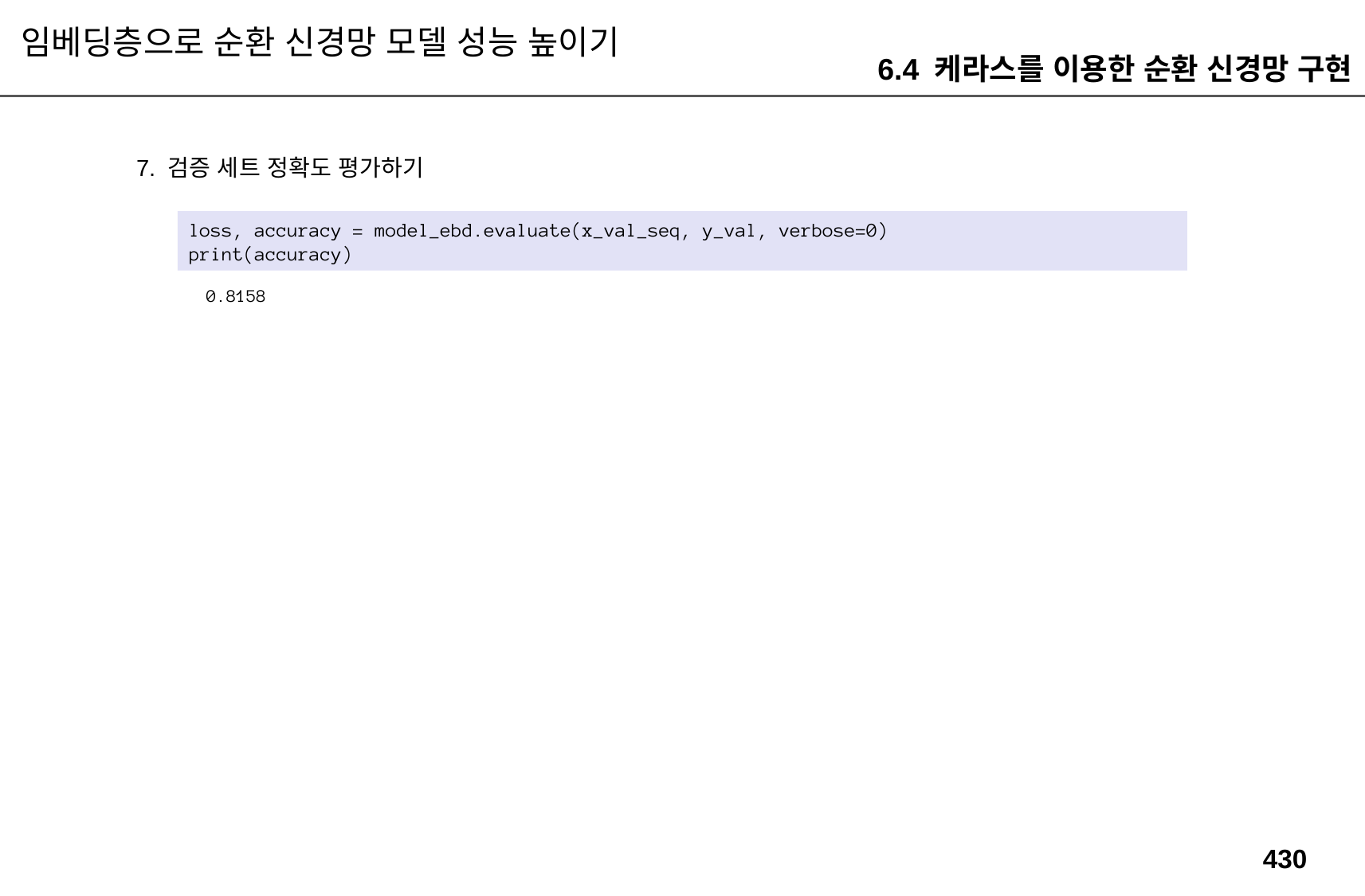

임베딩층으로 순환 신경망 모델 성능 높이기
6.4 케라스를 이용한 순환 신경망 구현
7. 검증 세트 정확도 평가하기
loss, accuracy = model_ebd.evaluate(x_val_seq, y_val, verbose=0)
print(accuracy)
0.8158